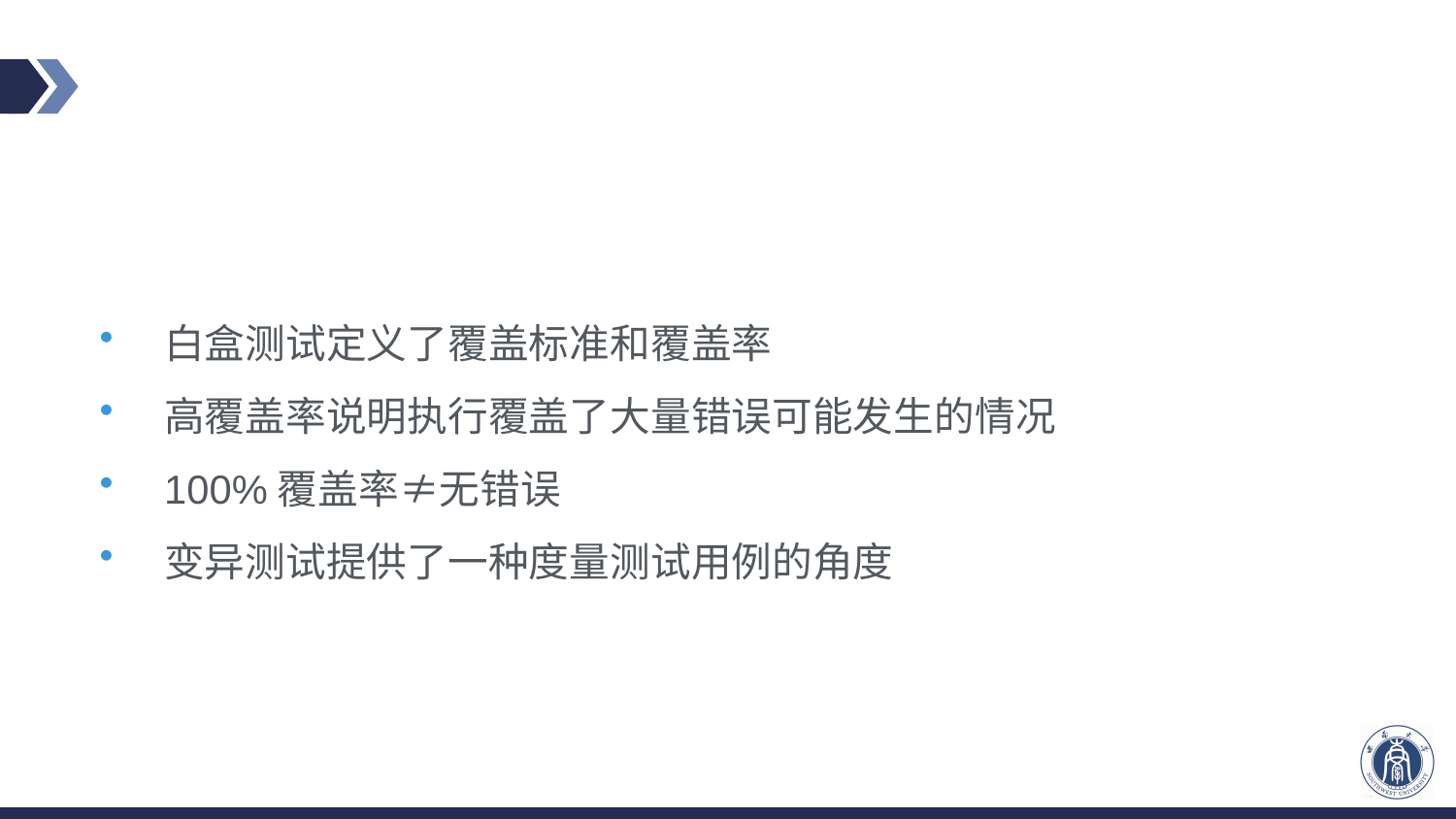

#
白盒测试定义了覆盖标准和覆盖率
高覆盖率说明执行覆盖了大量错误可能发生的情况
100%覆盖率≠无错误
变异测试提供了一种度量测试用例的角度